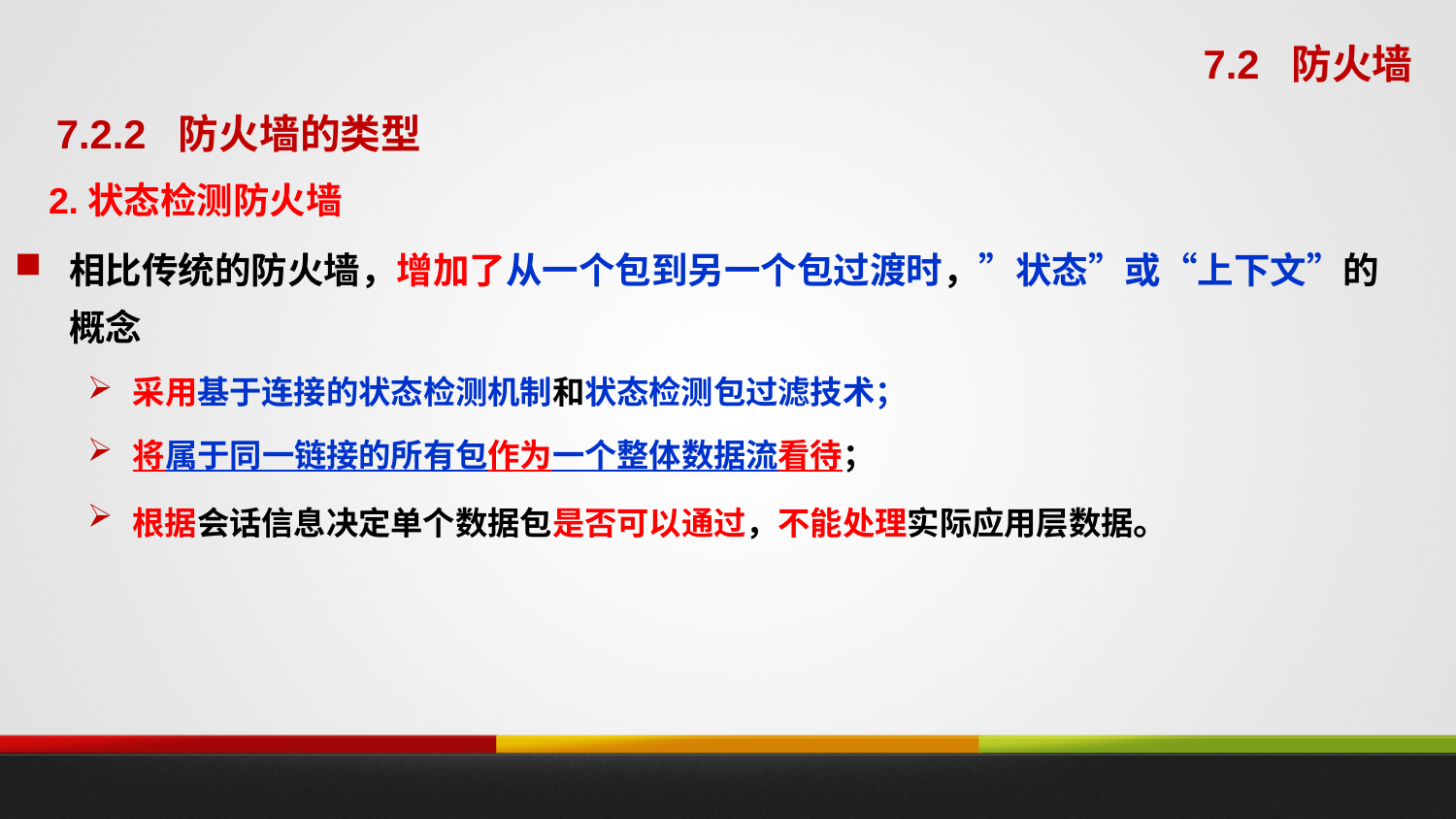

7.2  防火墙
7.2.2  防火墙的类型
2.状态检测防火墙
相比传统的防火墙，增加了从一个包到另一个包过渡时，”状态”或“上下文”的概念
采用基于连接的状态检测机制和状态检测包过滤技术；
将属于同一链接的所有包作为一个整体数据流看待；
根据会话信息决定单个数据包是否可以通过，不能处理实际应用层数据。